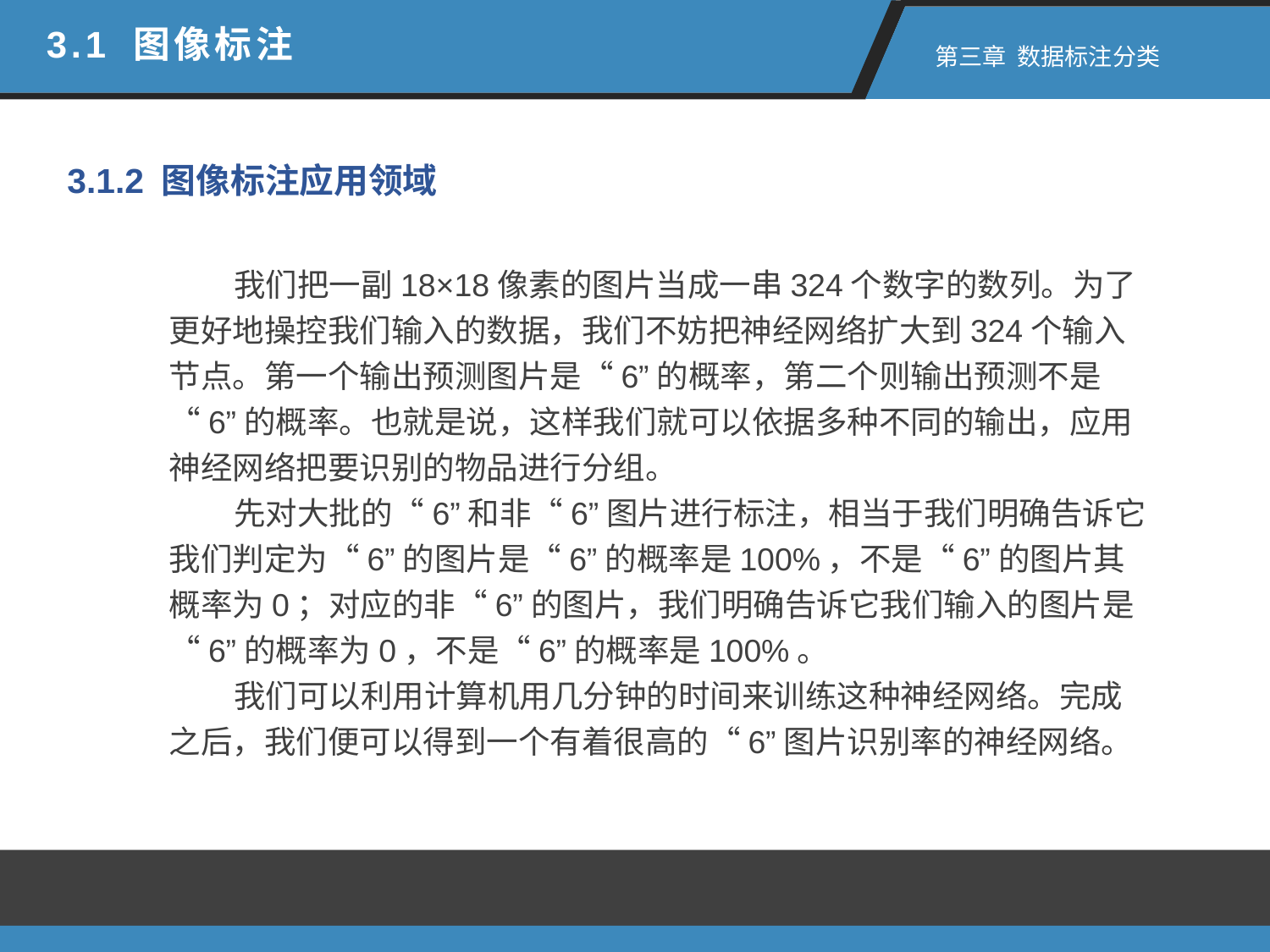

3.1 图像标注
  第三章  数据标注分类
3.1.2 图像标注应用领域
        我们把一副18×18像素的图片当成一串324个数字的数列。为了更好地操控我们输入的数据，我们不妨把神经网络扩大到324个输入节点。第一个输出预测图片是“6”的概率，第二个则输出预测不是“6”的概率。也就是说，这样我们就可以依据多种不同的输出，应用神经网络把要识别的物品进行分组。
        先对大批的“6”和非“6”图片进行标注，相当于我们明确告诉它我们判定为“6”的图片是“6”的概率是100%，不是“6”的图片其概率为0；对应的非“6”的图片，我们明确告诉它我们输入的图片是“6”的概率为0，不是“6”的概率是100%。
        我们可以利用计算机用几分钟的时间来训练这种神经网络。完成之后，我们便可以得到一个有着很高的“6”图片识别率的神经网络。